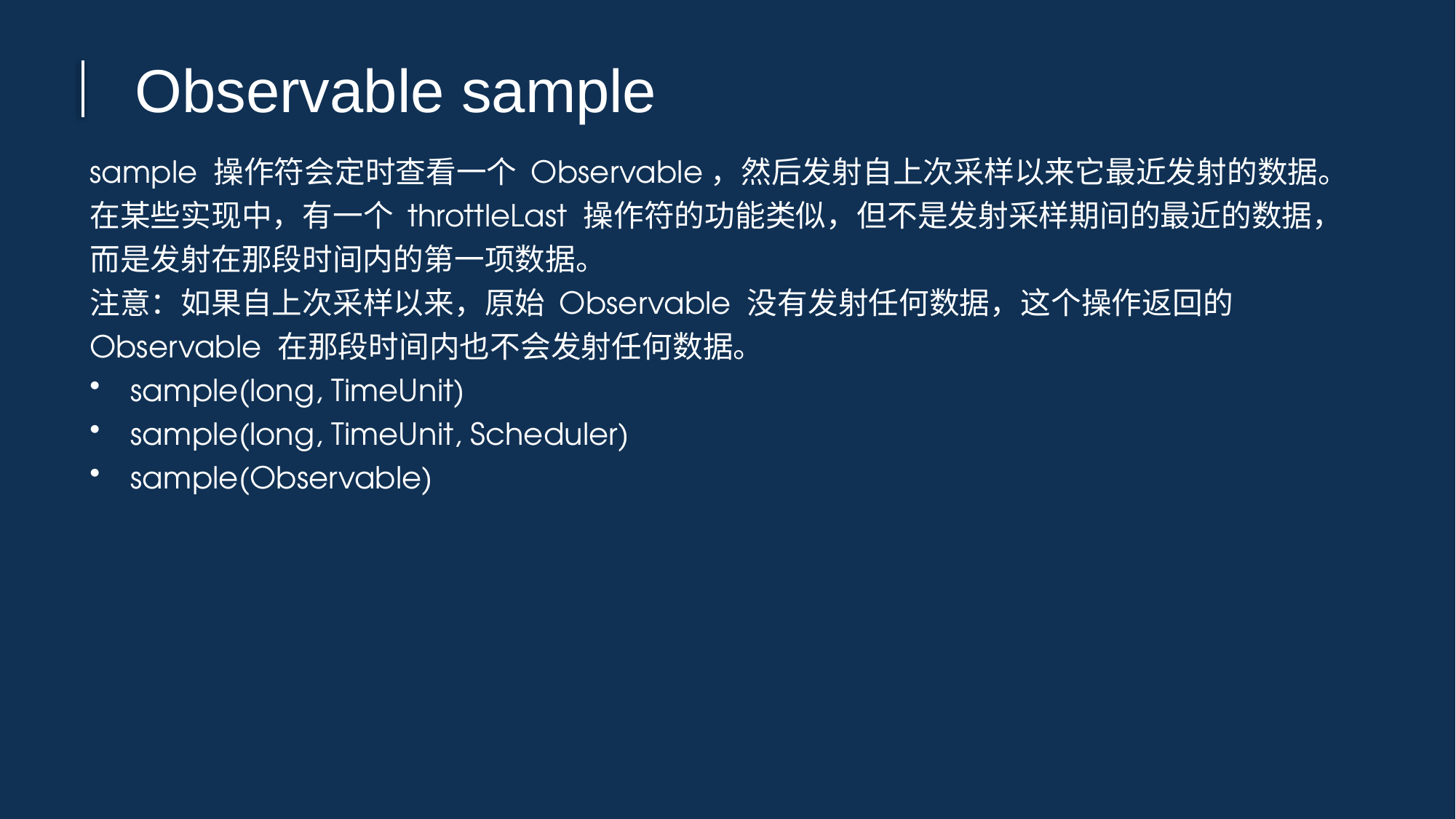

Observable sample
sample 操作符会定时查看一个 Observable，然后发射自上次采样以来它最近发射的数据。
在某些实现中，有一个 throttleLast 操作符的功能类似，但不是发射采样期间的最近的数据，而是发射在那段时间内的第一项数据。
注意：如果自上次采样以来，原始 Observable 没有发射任何数据，这个操作返回的 Observable 在那段时间内也不会发射任何数据。
sample(long, TimeUnit)
sample(long, TimeUnit, Scheduler)
sample(Observable)